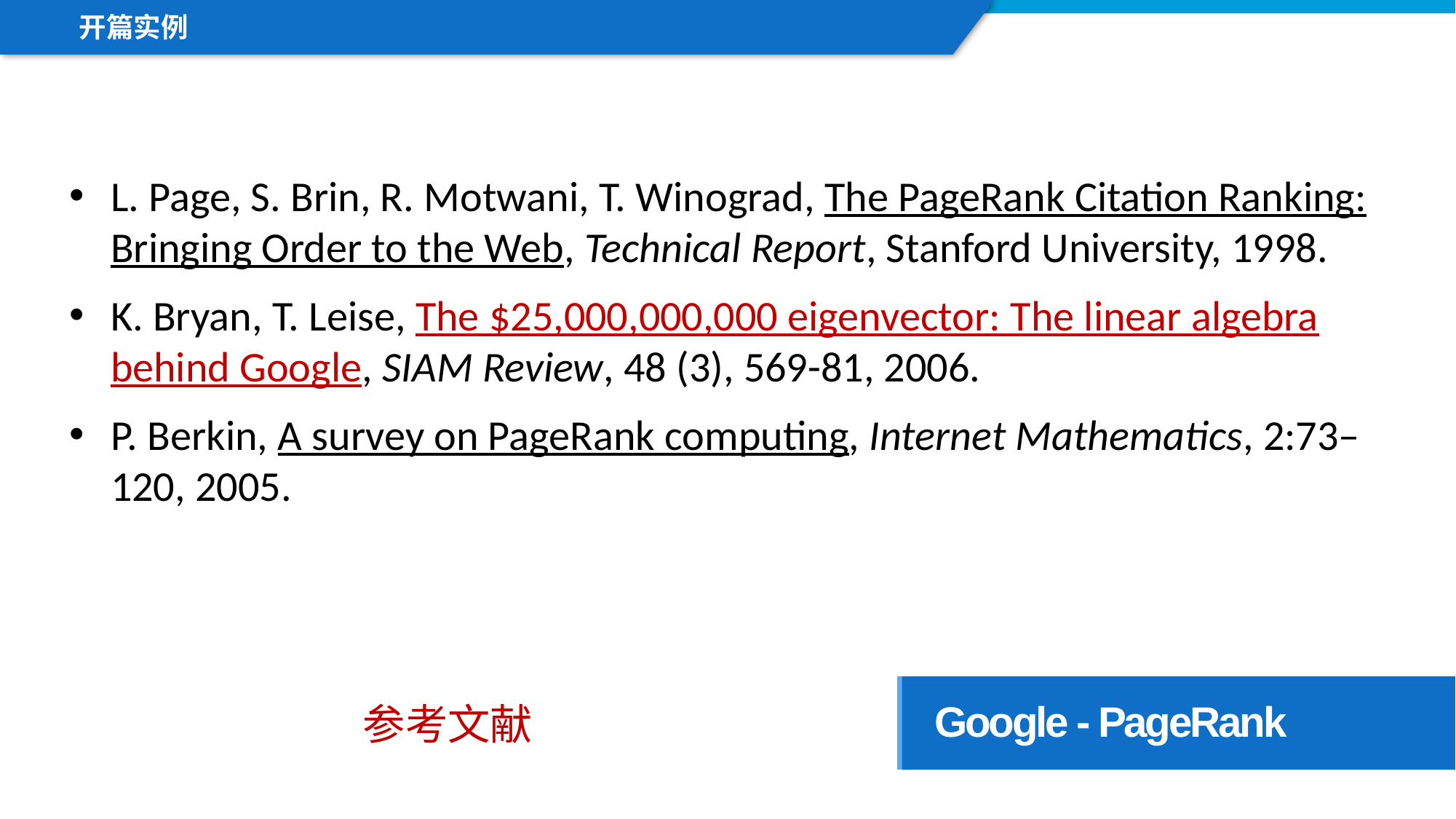

开篇实例
L. Page, S. Brin, R. Motwani, T. Winograd, The PageRank Citation Ranking: Bringing Order to the Web, Technical Report, Stanford University, 1998.
K. Bryan, T. Leise, The $25,000,000,000 eigenvector: The linear algebra behind Google, SIAM Review, 48 (3), 569-81, 2006.
P. Berkin, A survey on PageRank computing, Internet Mathematics, 2:73–120, 2005.
Google - PageRank
参考文献